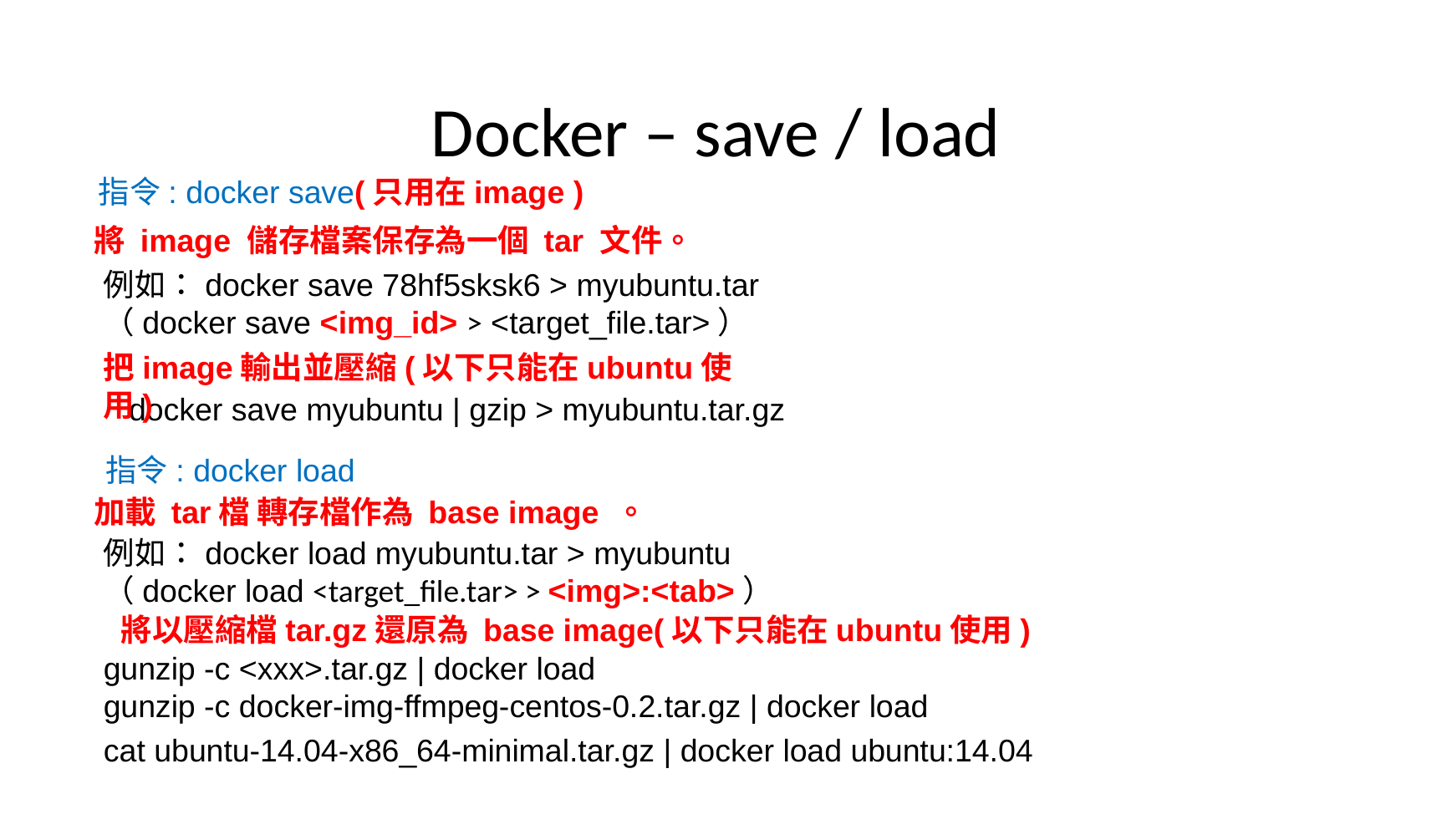

# Docker – save / load
指令: docker save(只用在image )

將 image 儲存檔案保存為一個 tar 文件。
例如：docker save 78hf5sksk6 > myubuntu.tar
（docker save <img_id> > <target_file.tar>）
把image輸出並壓縮(以下只能在ubuntu使用)
docker save myubuntu | gzip > myubuntu.tar.gz
指令: docker load
加載 tar檔 轉存檔作為 base image 。
例如：docker load myubuntu.tar > myubuntu
（docker load <target_file.tar> > <img>:<tab>）
將以壓縮檔tar.gz還原為 base image(以下只能在ubuntu使用)
gunzip -c <xxx>.tar.gz | docker load
gunzip -c docker-img-ffmpeg-centos-0.2.tar.gz | docker load
cat ubuntu-14.04-x86_64-minimal.tar.gz | docker load ubuntu:14.04